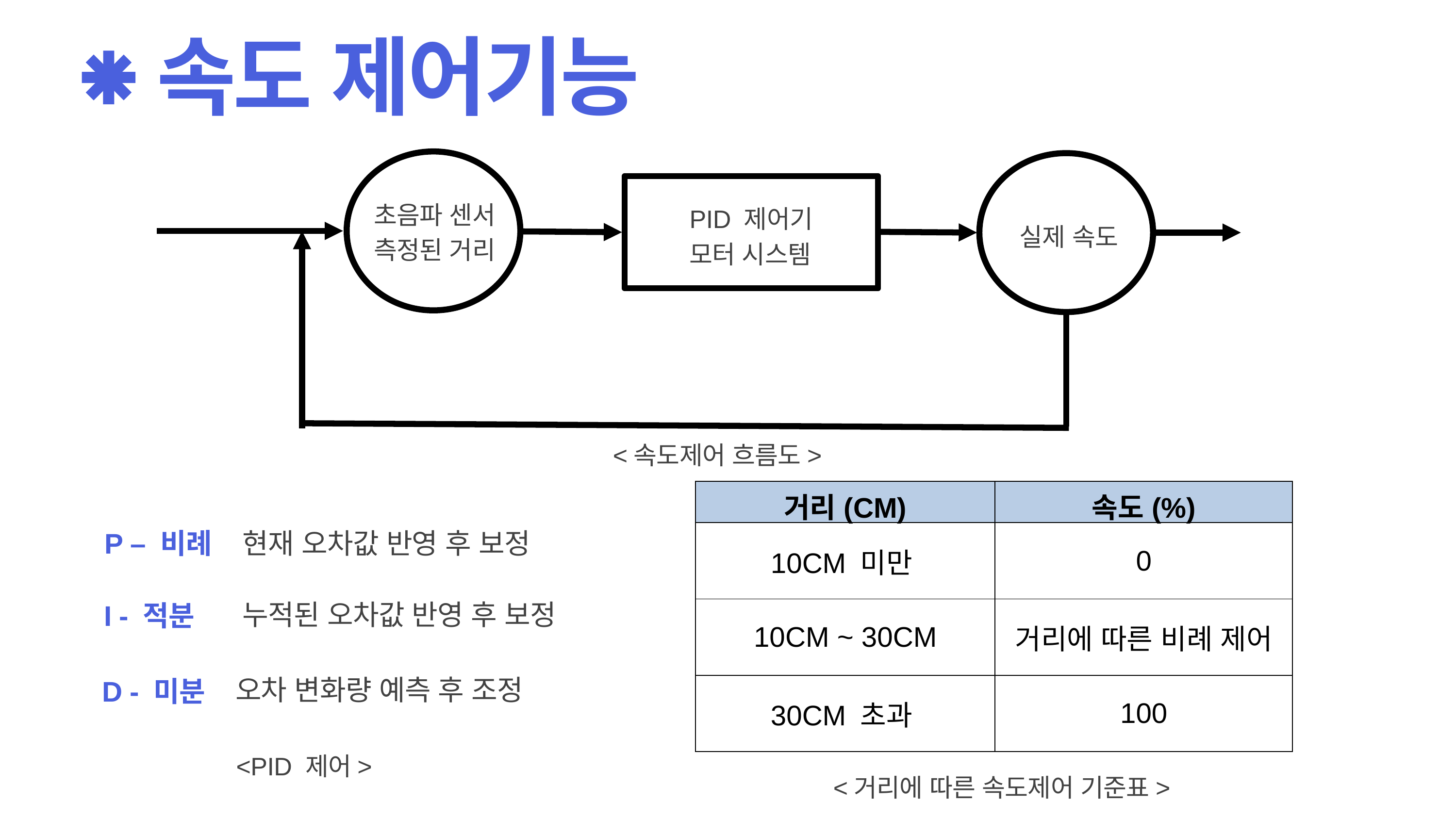

속도 제어기능

초음파 센서 측정된 거리
PID 제어기
모터 시스템
실제 속도
<속도제어 흐름도>
| 거리(CM) | 속도(%) |
| --- | --- |
| 10CM 미만 | 0 |
| 10CM ~ 30CM | 거리에 따른 비례 제어 |
| 30CM 초과 | 100 |
 P – 비례    현재 오차값 반영 후 보정
 I - 적분
 누적된 오차값 반영 후 보정

 D - 미분
오차 변화량 예측 후 조정
<PID 제어>
<거리에 따른 속도제어 기준표>